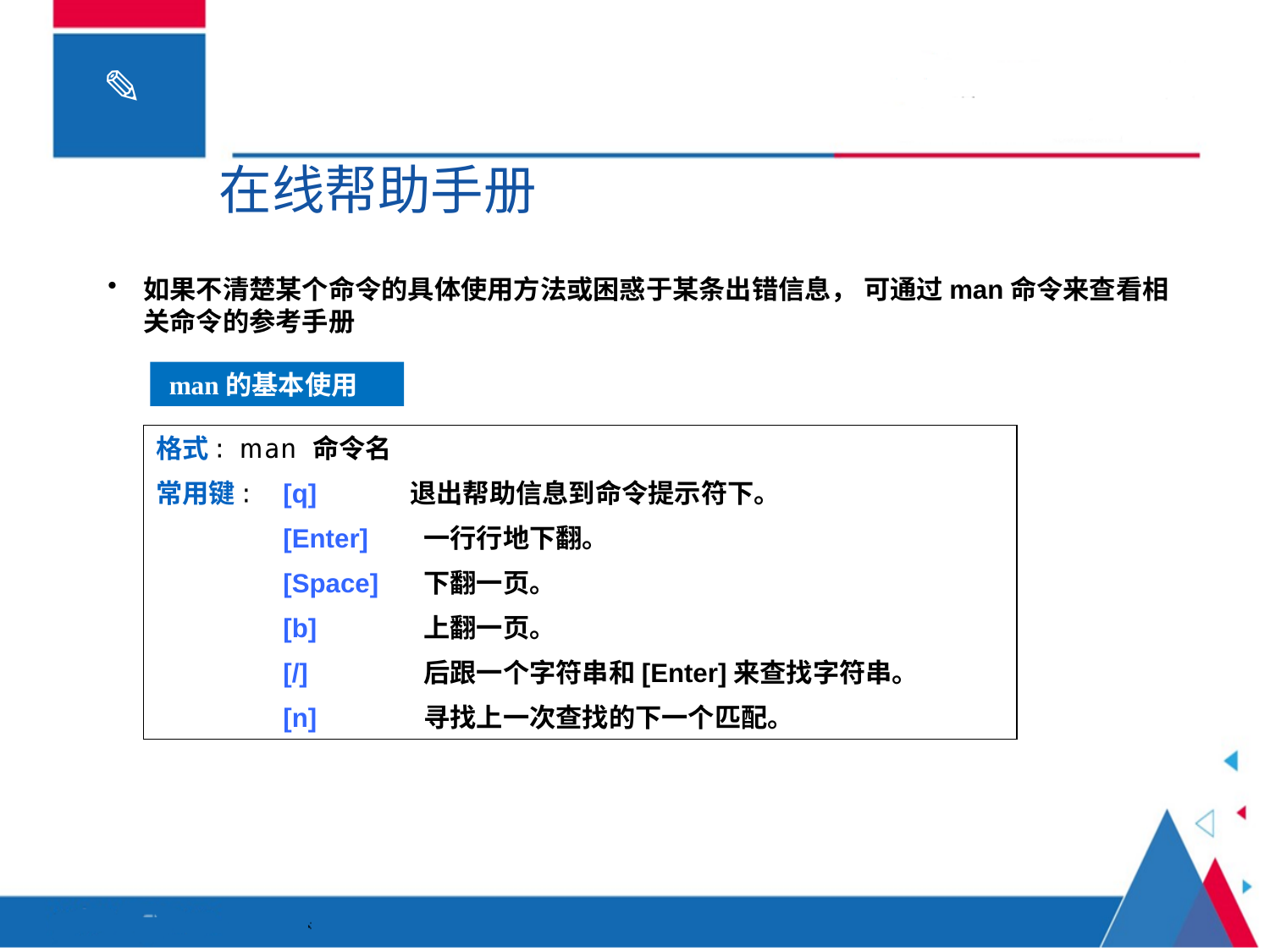

# 在线帮助手册
如果不清楚某个命令的具体使用方法或困惑于某条出错信息， 可通过man命令来查看相关命令的参考手册
 man的基本使用
格式:  man 命令名
常用键:	[q]	退出帮助信息到命令提示符下。
	[Enter]	 一行行地下翻。
	[Space]	 下翻一页。
	[b]	 上翻一页。
	[/]	 后跟一个字符串和[Enter]来查找字符串。
	[n]	 寻找上一次查找的下一个匹配。